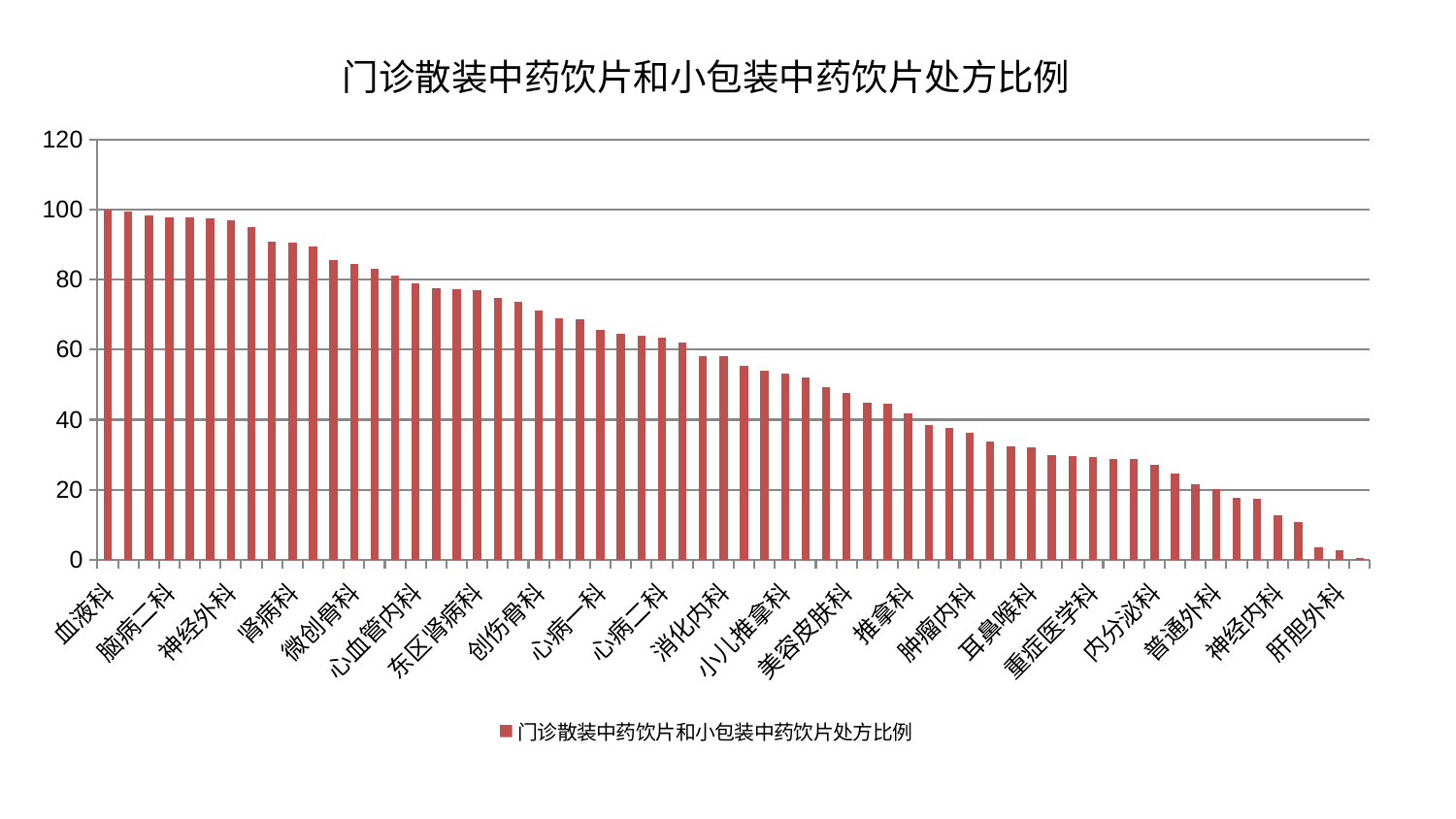

### Chart: 门诊散装中药饮片和小包装中药饮片处方比例

| Category | 门诊散装中药饮片和小包装中药饮片处方比例 |
|---|---|
| 血液科 | 100.0 |
| 风湿病科 | 99.41046444790794 |
| 心病三科 | 98.29533164242271 |
| 脑病二科 | 97.93582330653962 |
| 显微骨科 | 97.87977194145245 |
| 综合内科 | 97.42164894984938 |
| 神经外科 | 96.94435912018288 |
| 口腔科 | 95.02953205553973 |
| 妇科妇二科合并 | 90.8677616363025 |
| 肾病科 | 90.5889549631441 |
| 小儿骨科 | 89.48486869198364 |
| 乳腺甲状腺外科 | 85.4900731961462 |
| 微创骨科 | 84.48354538795614 |
| 皮肤科 | 83.00850861143452 |
| 儿科 | 81.17454903692162 |
| 心血管内科 | 79.02850432193496 |
| 西区重症医学科 | 77.44020056131032 |
| 男科 | 77.2262564261581 |
| 东区肾病科 | 77.02161249861318 |
| 心病四科 | 74.71594766873092 |
| 关节骨科 | 73.74830741930778 |
| 创伤骨科 | 71.17569235167423 |
| 产科 | 69.02338403606181 |
| 泌尿外科 | 68.83476293251381 |
| 心病一科 | 65.5432563436205 |
| 肾脏内科 | 64.5387490370202 |
| 运动损伤骨科 | 63.84933116348487 |
| 心病二科 | 63.49649848101075 |
| 脾胃病科 | 62.10126492447176 |
| 东区重症医学科 | 58.24263865489263 |
| 消化内科 | 58.12286568813431 |
| 中医外治中心 | 55.489748045840564 |
| 康复科 | 54.12531214780376 |
| 小儿推拿科 | 53.19685985747826 |
| 胸外科 | 52.10819301286913 |
| 妇科 | 49.36801425274362 |
| 美容皮肤科 | 47.59025607129875 |
| 针灸科 | 44.95421528440184 |
| 脾胃科消化科合并 | 44.67650857406385 |
| 推拿科 | 41.76937063924755 |
| 脑病一科 | 38.44892492647252 |
| 肝病科 | 37.70682467456977 |
| 肿瘤内科 | 36.329213218417955 |
| 骨科 | 33.73142453102245 |
| 周围血管科 | 32.334750639506694 |
| 耳鼻喉科 | 32.147655212063505 |
| 肛肠科 | 29.968688119840316 |
| 眼科 | 29.677400198608943 |
| 重症医学科 | 29.22294615020174 |
| 呼吸内科 | 28.87810634823317 |
| 老年医学科 | 28.86944812170037 |
| 内分泌科 | 27.075312854245265 |
| 身心医学科 | 24.679509131437005 |
| 妇二科 | 21.520765796835445 |
| 普通外科 | 20.133186155856134 |
| 脊柱骨科 | 17.72443195899216 |
| 治未病中心 | 17.276884175105792 |
| 神经内科 | 12.593450157833493 |
| 脑病三科 | 10.739522759817064 |
| 中医经典科 | 3.4821142398662377 |
| 肝胆外科 | 2.8334298124817923 |
| 医院 | 0.3786627894859343 |
201